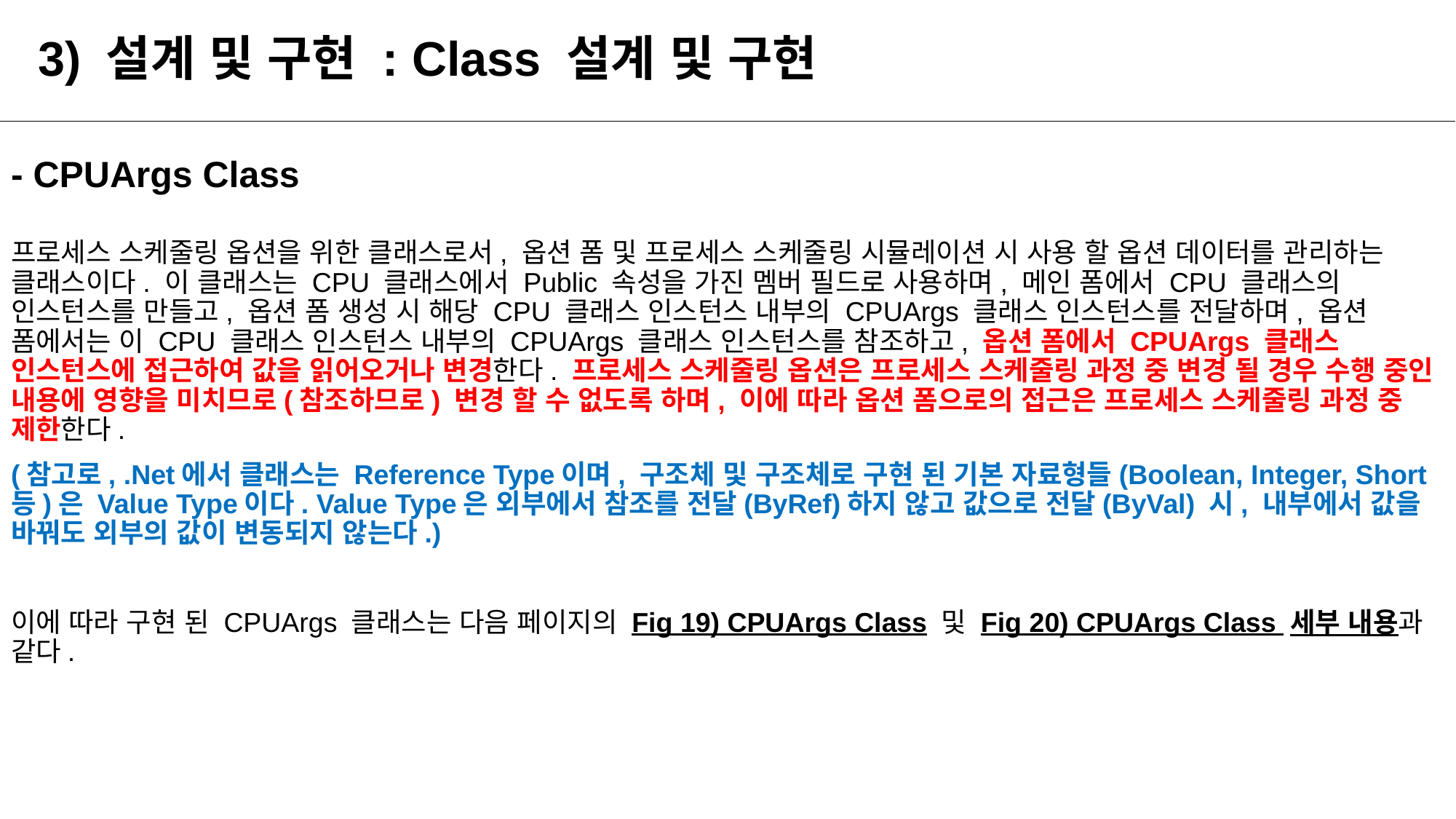

# 3) 설계 및 구현 : Class 설계 및 구현

- CPUArgs Class

프로세스 스케줄링 옵션을 위한 클래스로서, 옵션 폼 및 프로세스 스케줄링 시뮬레이션 시 사용 할 옵션 데이터를 관리하는 클래스이다. 이 클래스는 CPU 클래스에서 Public 속성을 가진 멤버 필드로 사용하며, 메인 폼에서 CPU 클래스의 인스턴스를 만들고, 옵션 폼 생성 시 해당 CPU 클래스 인스턴스 내부의 CPUArgs 클래스 인스턴스를 전달하며, 옵션 폼에서는 이 CPU 클래스 인스턴스 내부의 CPUArgs 클래스 인스턴스를 참조하고, 옵션 폼에서 CPUArgs 클래스 인스턴스에 접근하여 값을 읽어오거나 변경한다. 프로세스 스케줄링 옵션은 프로세스 스케줄링 과정 중 변경 될 경우 수행 중인 내용에 영향을 미치므로(참조하므로) 변경 할 수 없도록 하며, 이에 따라 옵션 폼으로의 접근은 프로세스 스케줄링 과정 중 제한한다.
(참고로, .Net에서 클래스는 Reference Type이며, 구조체 및 구조체로 구현 된 기본 자료형들(Boolean, Integer, Short 등)은 Value Type이다. Value Type은 외부에서 참조를 전달(ByRef)하지 않고 값으로 전달(ByVal) 시, 내부에서 값을 바꿔도 외부의 값이 변동되지 않는다.)

이에 따라 구현 된 CPUArgs 클래스는 다음 페이지의 Fig 19) CPUArgs Class 및 Fig 20) CPUArgs Class 세부 내용과 같다.